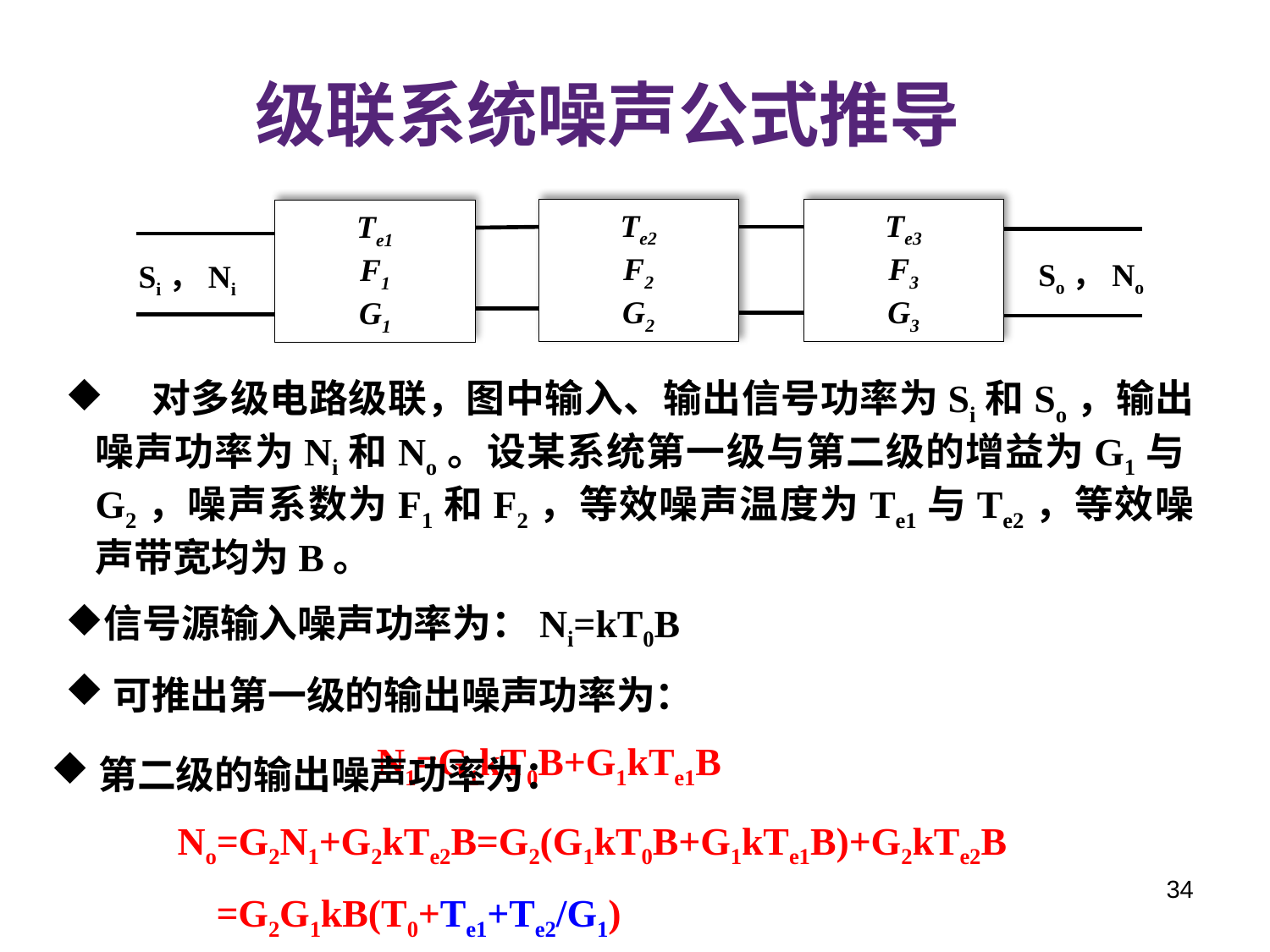

级联系统噪声公式推导
Te2
F2
G2
Te3
F3
G3
Te1
F1
G1
So，No
Si，Ni
    对多级电路级联，图中输入、输出信号功率为Si和So，输出噪声功率为Ni和No。设某系统第一级与第二级的增益为G1与G2，噪声系数为F1和F2，等效噪声温度为Te1与Te2，等效噪声带宽均为B。
信号源输入噪声功率为：Ni=kT0B
可推出第一级的输出噪声功率为：
                                N1=G1kT0B+G1kTe1B

第二级的输出噪声功率为：
             No=G2N1+G2kTe2B=G2(G1kT0B+G1kTe1B)+G2kTe2B
                 =G2G1kB(T0+Te1+Te2/G1)
34